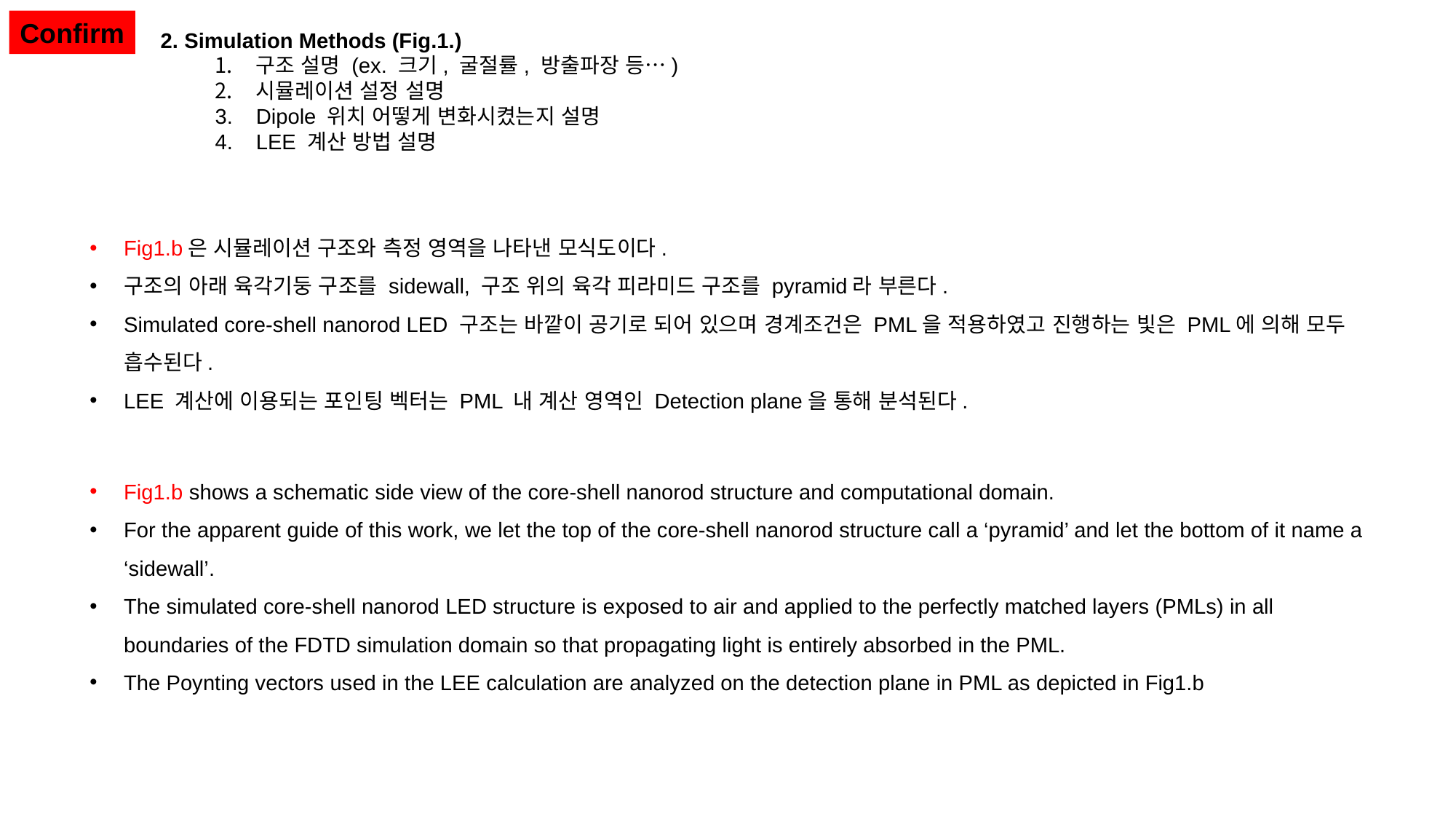

Confirm
2. Simulation Methods (Fig.1.)
구조 설명 (ex. 크기, 굴절률, 방출파장 등…)
시뮬레이션 설정 설명
Dipole 위치 어떻게 변화시켰는지 설명
LEE 계산 방법 설명
Fig1.b은 시뮬레이션 구조와 측정 영역을 나타낸 모식도이다.
구조의 아래 육각기둥 구조를 sidewall, 구조 위의 육각 피라미드 구조를 pyramid라 부른다.
Simulated core-shell nanorod LED 구조는 바깥이 공기로 되어 있으며 경계조건은 PML을 적용하였고 진행하는 빛은 PML에 의해 모두 흡수된다.
LEE 계산에 이용되는 포인팅 벡터는 PML 내 계산 영역인 Detection plane을 통해 분석된다.
Fig1.b shows a schematic side view of the core-shell nanorod structure and computational domain.
For the apparent guide of this work, we let the top of the core-shell nanorod structure call a ‘pyramid’ and let the bottom of it name a ‘sidewall’.
The simulated core-shell nanorod LED structure is exposed to air and applied to the perfectly matched layers (PMLs) in all boundaries of the FDTD simulation domain so that propagating light is entirely absorbed in the PML.
The Poynting vectors used in the LEE calculation are analyzed on the detection plane in PML as depicted in Fig1.b